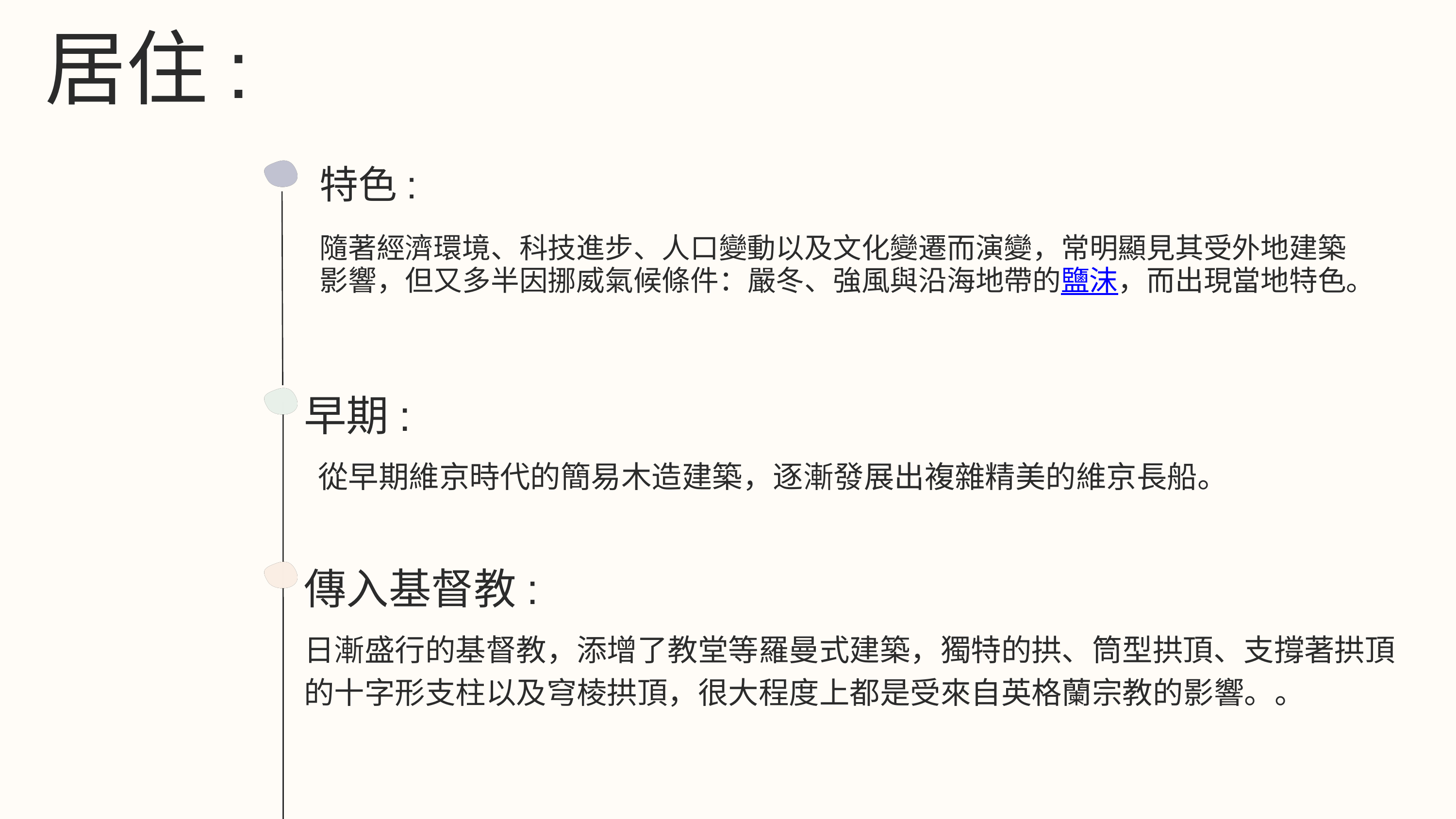

居住:
特色:

隨著經濟環境、科技進步、人口變動以及文化變遷而演變，常明顯見其受外地建築影響，但又多半因挪威氣候條件：嚴冬、強風與沿海地帶的鹽沫，而出現當地特色。
早期:

 從早期維京時代的簡易木造建築，逐漸發展出複雜精美的維京長船。

傳入基督教:

日漸盛行的基督教，添增了教堂等羅曼式建築，獨特的拱、筒型拱頂、支撐著拱頂的十字形支柱以及穹棱拱頂，很大程度上都是受來自英格蘭宗教的影響。。